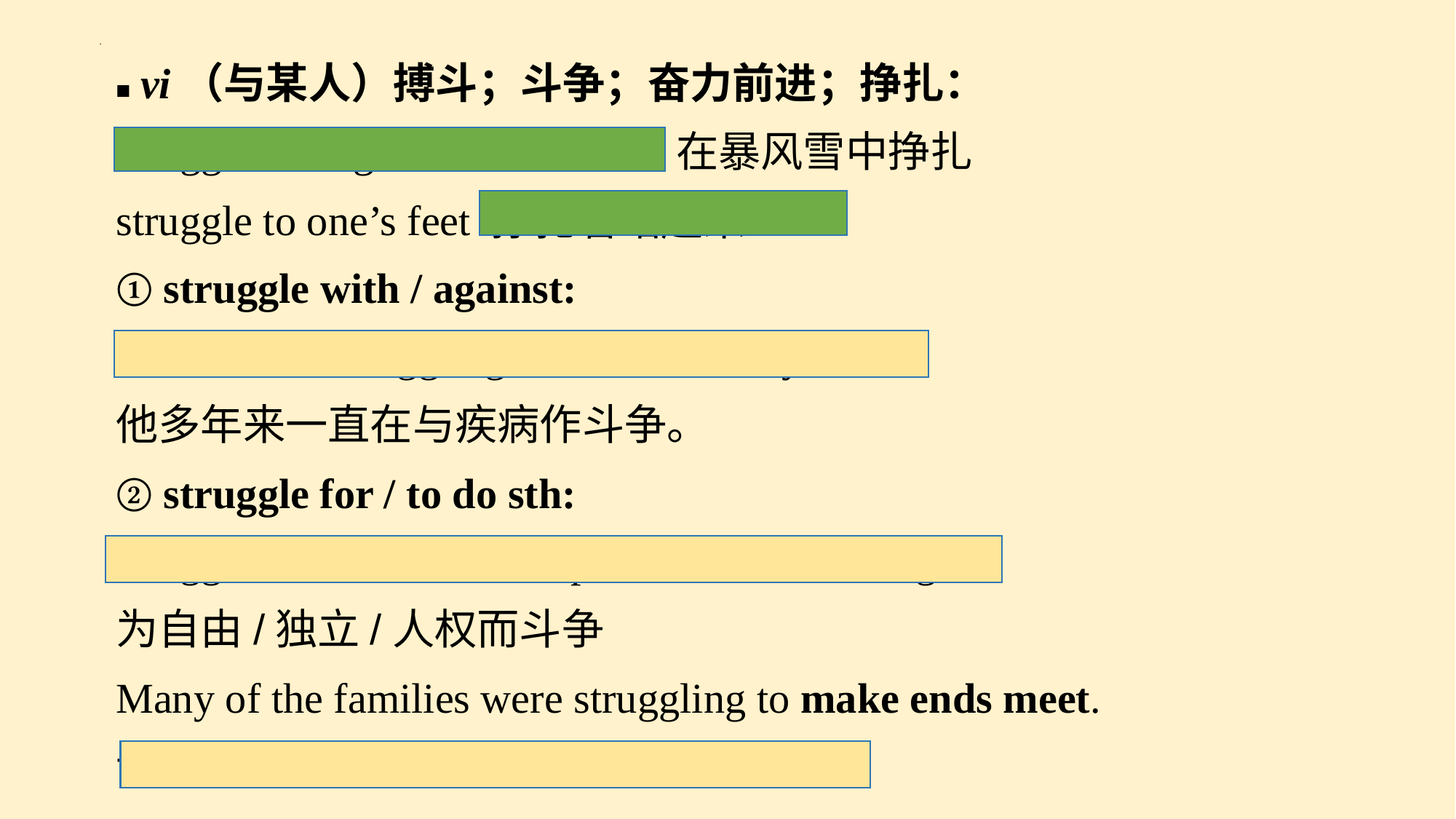

■ vi（与某人）搏斗；斗争；奋力前进；挣扎：
struggle through the snowstorm 在暴风雪中挣扎
struggle to one’s feet 挣扎着站起来
① struggle with / against:
He has been struggling with illness for years.
他多年来一直在与疾病作斗争。
② struggle for / to do sth:
struggle for freedom / independence / human rights
为自由/独立/人权而斗争
Many of the families were struggling to make ends meet.
许多家庭都在努力维持收支平衡。